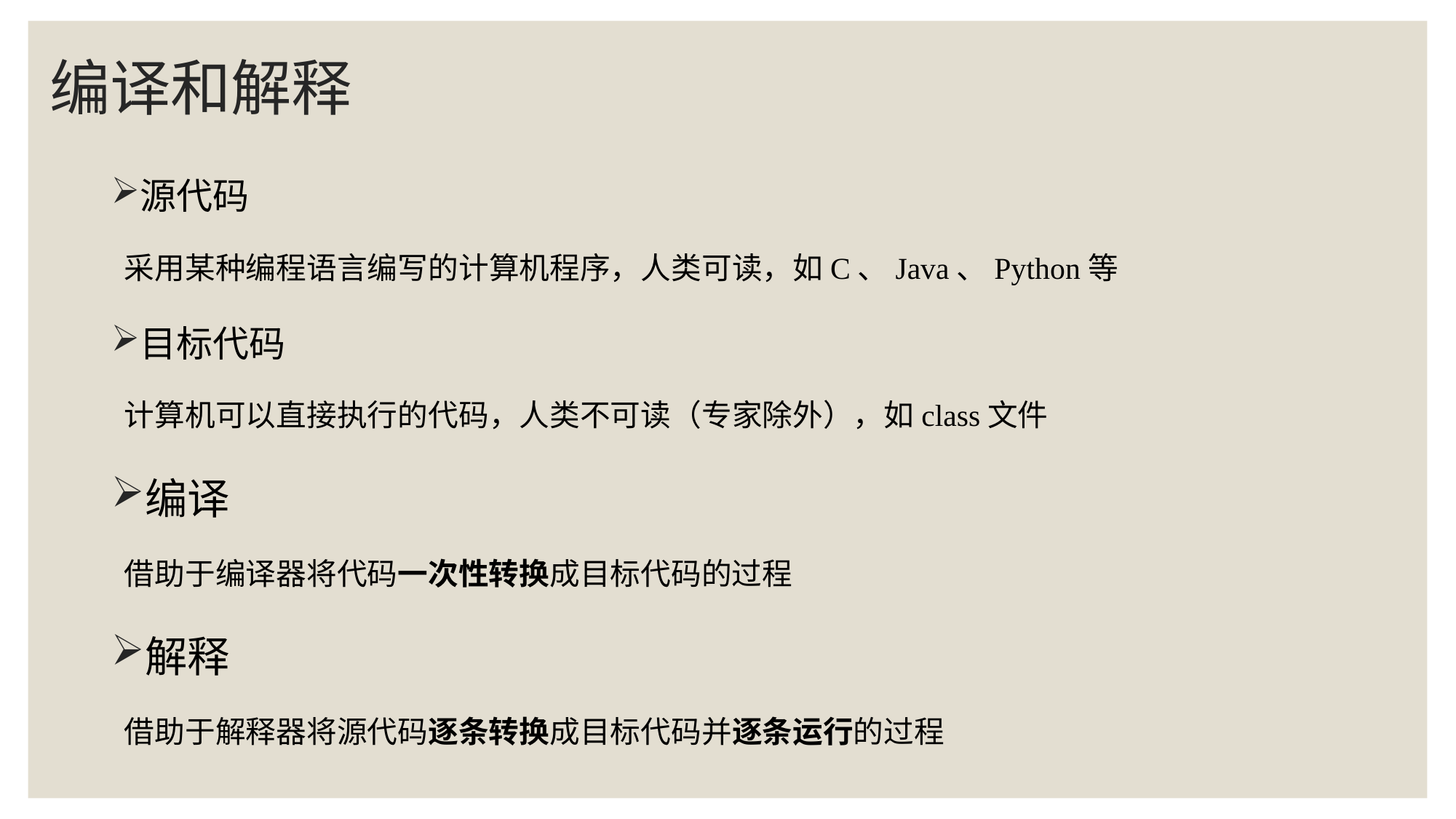

# 编译和解释
源代码
采用某种编程语言编写的计算机程序，人类可读，如C、Java、Python等
目标代码
计算机可以直接执行的代码，人类不可读（专家除外），如class文件
编译
借助于编译器将代码一次性转换成目标代码的过程
解释
借助于解释器将源代码逐条转换成目标代码并逐条运行的过程